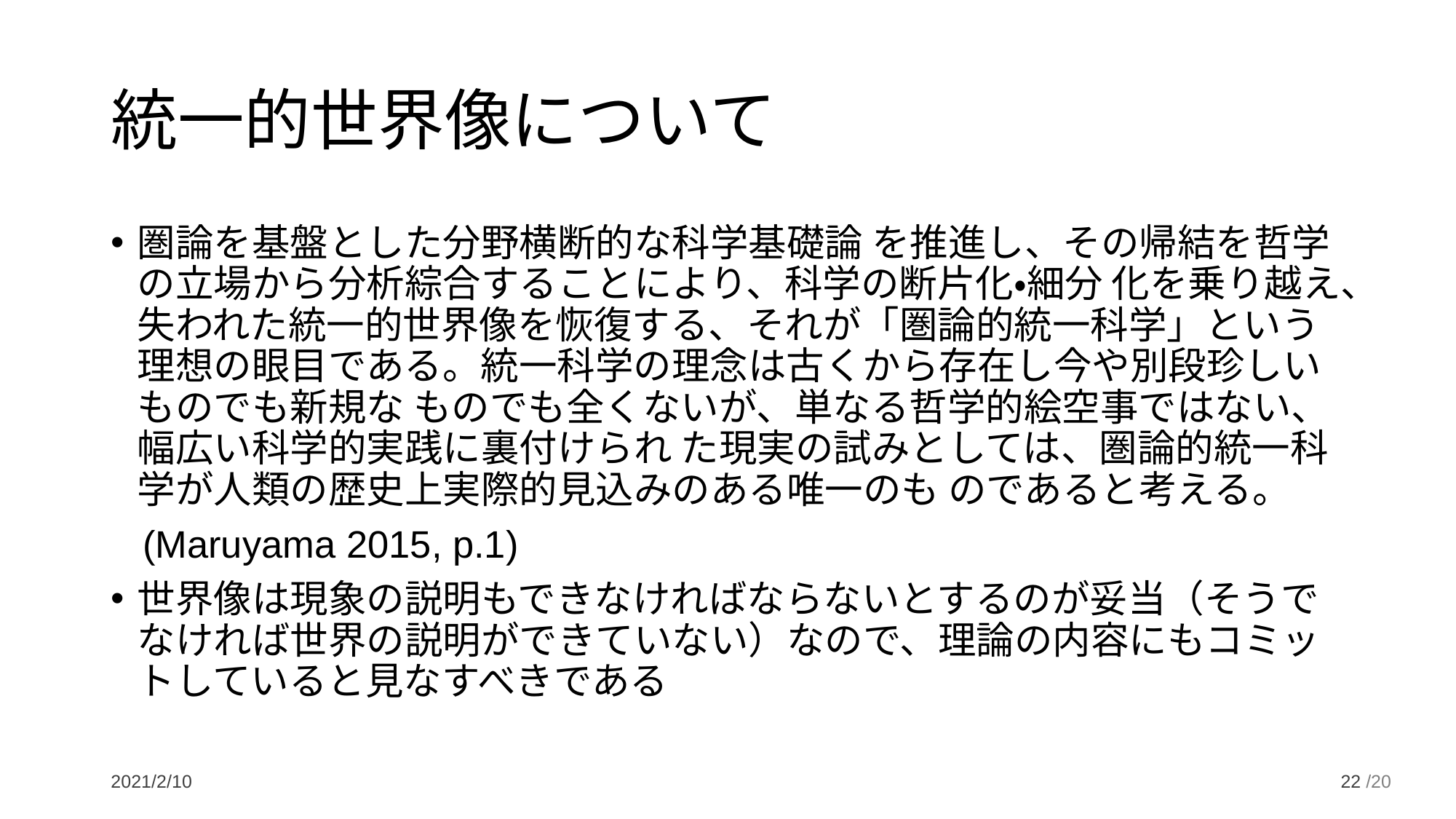

# 統一的世界像について
圏論を基盤とした分野横断的な科学基礎論 を推進し、その帰結を哲学の立場から分析綜合することにより、科学の断片化・細分 化を乗り越え、失われた統一的世界像を恢復する、それが「圏論的統一科学」という 理想の眼目である。統一科学の理念は古くから存在し今や別段珍しいものでも新規な ものでも全くないが、単なる哲学的絵空事ではない、幅広い科学的実践に裏付けられ た現実の試みとしては、圏論的統一科学が人類の歴史上実際的見込みのある唯一のも のであると考える。
   (Maruyama 2015, p.1)
世界像は現象の説明もできなければならないとするのが妥当（そうでなければ世界の説明ができていない）なので、理論の内容にもコミットしていると見なすべきである

2021/2/10
22